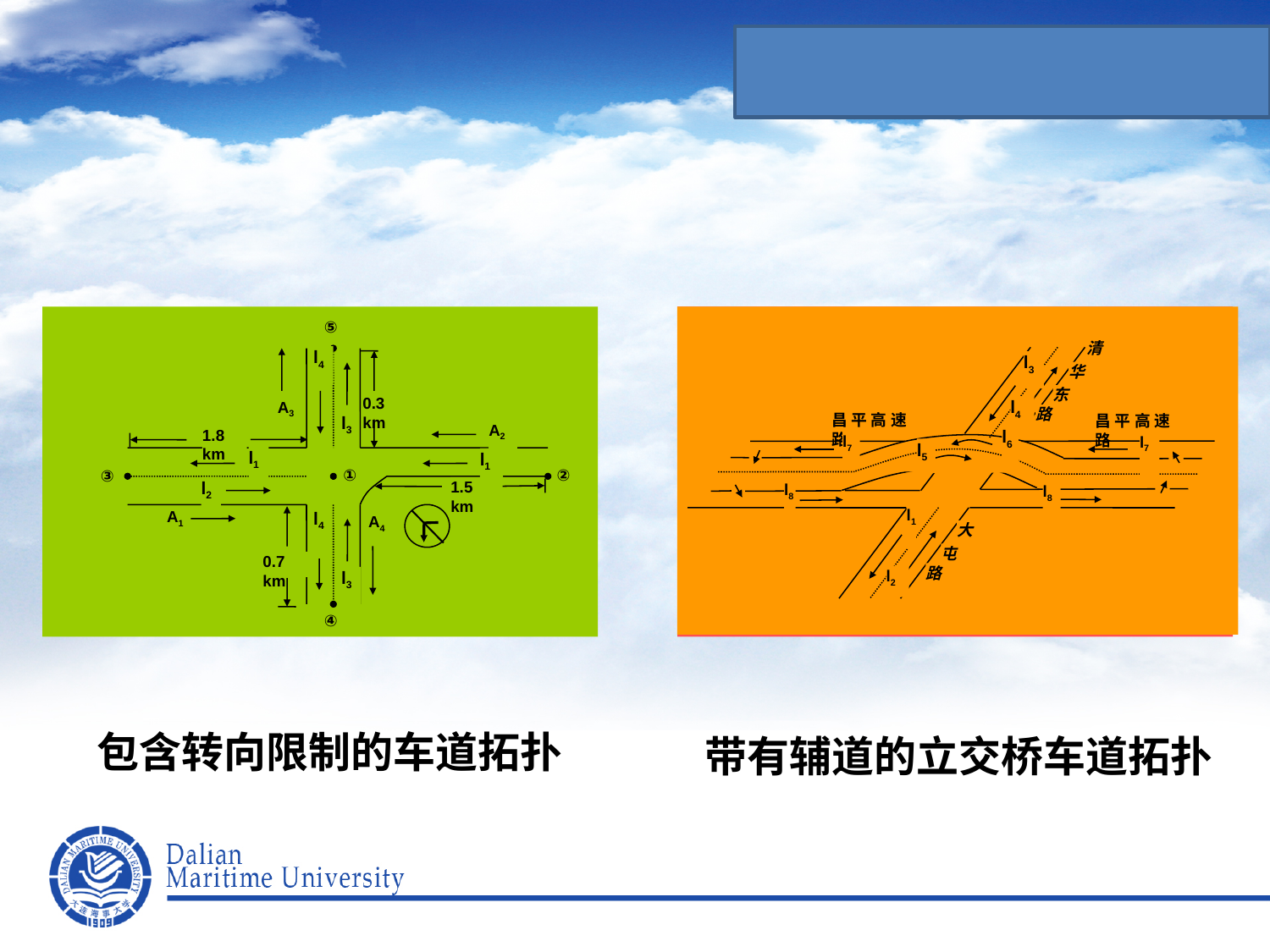

清
华
东
路

l3

l4
昌平高速路
昌平高速路
l6
l7
l7

l5

l8

l8

l1

大
屯
路

l2
⑤
l4

0.3 km
A3
l3

A2
1.8 km

l1

l1

①
②
③

l2
1.5 km

A1
l4
A4

0.7 km
l3

④
包含转向限制的车道拓扑
 带有辅道的立交桥车道拓扑